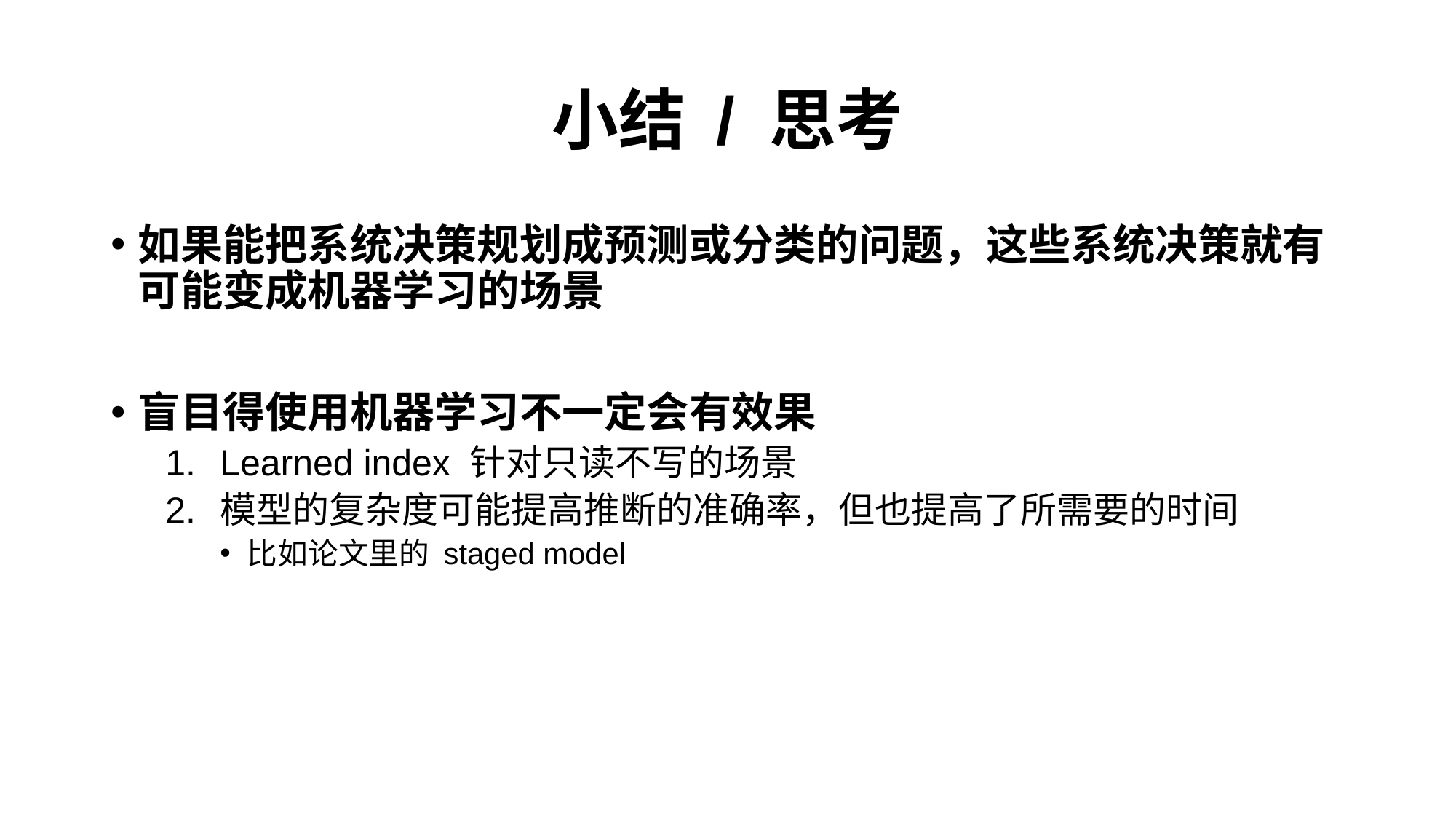

# 小结 / 思考
如果能把系统决策规划成预测或分类的问题，这些系统决策就有可能变成机器学习的场景

盲目得使用机器学习不一定会有效果
Learned index 针对只读不写的场景
模型的复杂度可能提高推断的准确率，但也提高了所需要的时间
比如论文里的 staged model